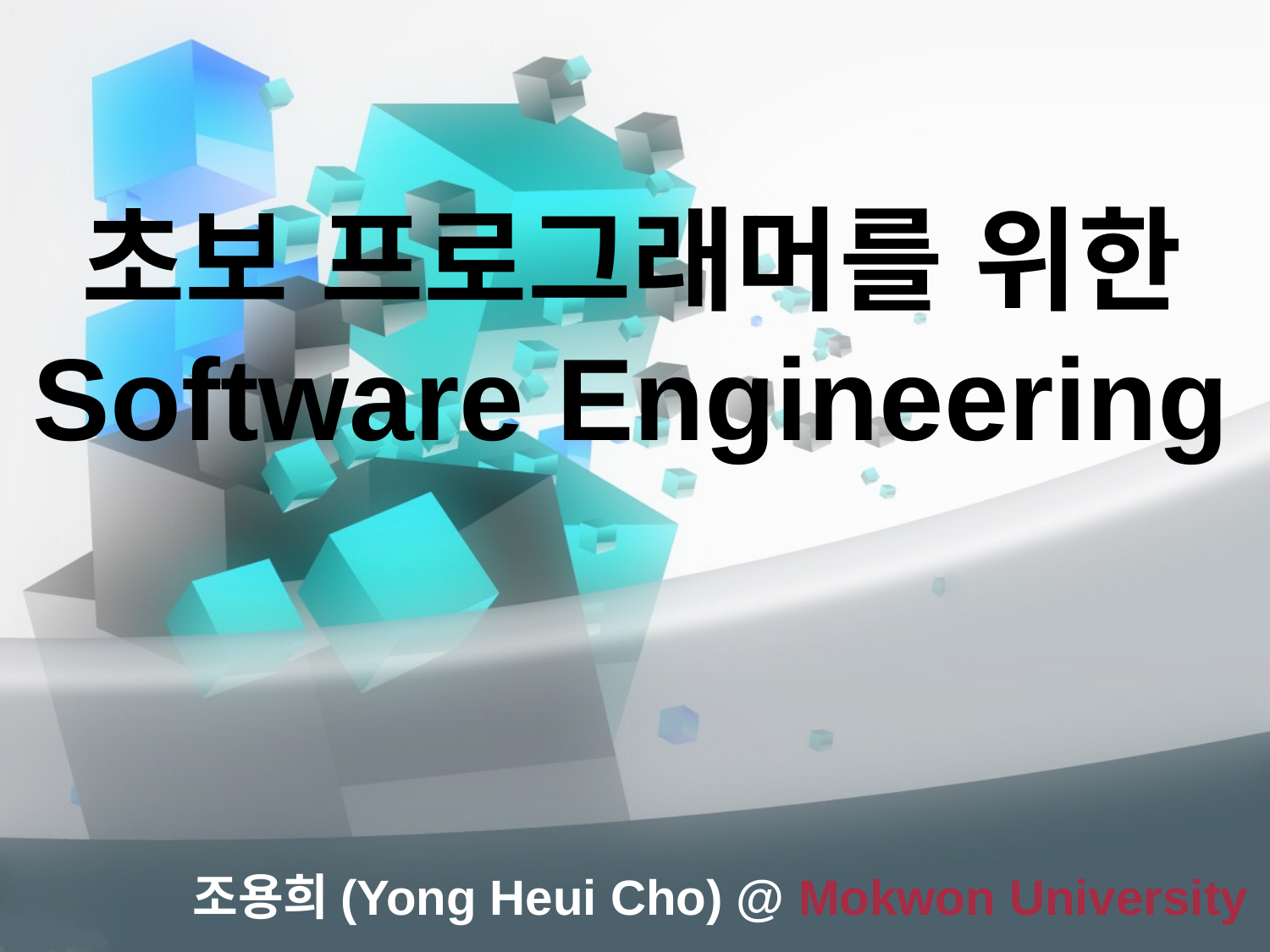

초보 프로그래머를 위한
Software Engineering
조용희(Yong Heui Cho) @ Mokwon University